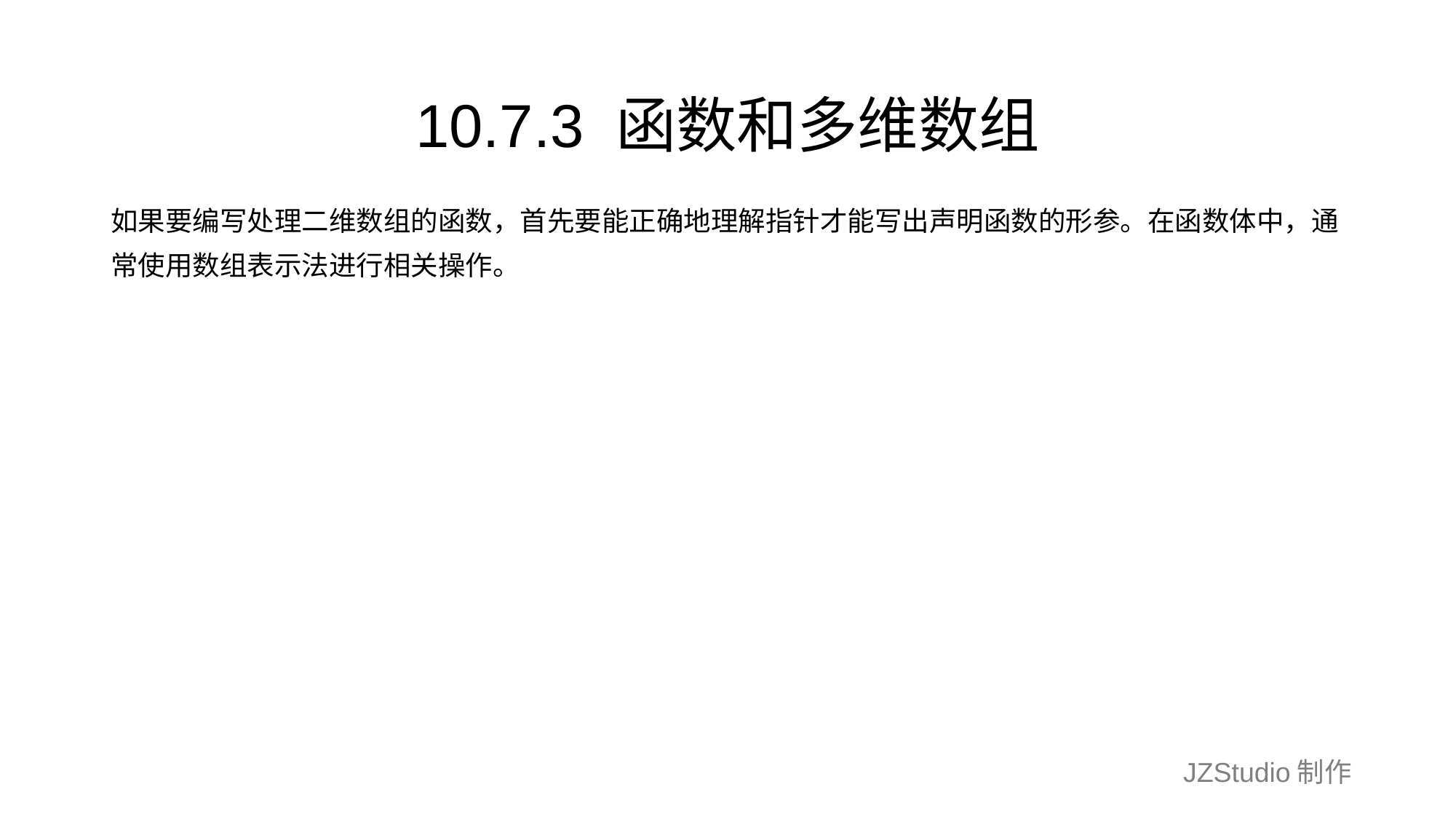

# 10.7.3 函数和多维数组
如果要编写处理二维数组的函数，首先要能正确地理解指针才能写出声明函数的形参。在函数体中，通
常使用数组表示法进行相关操作。